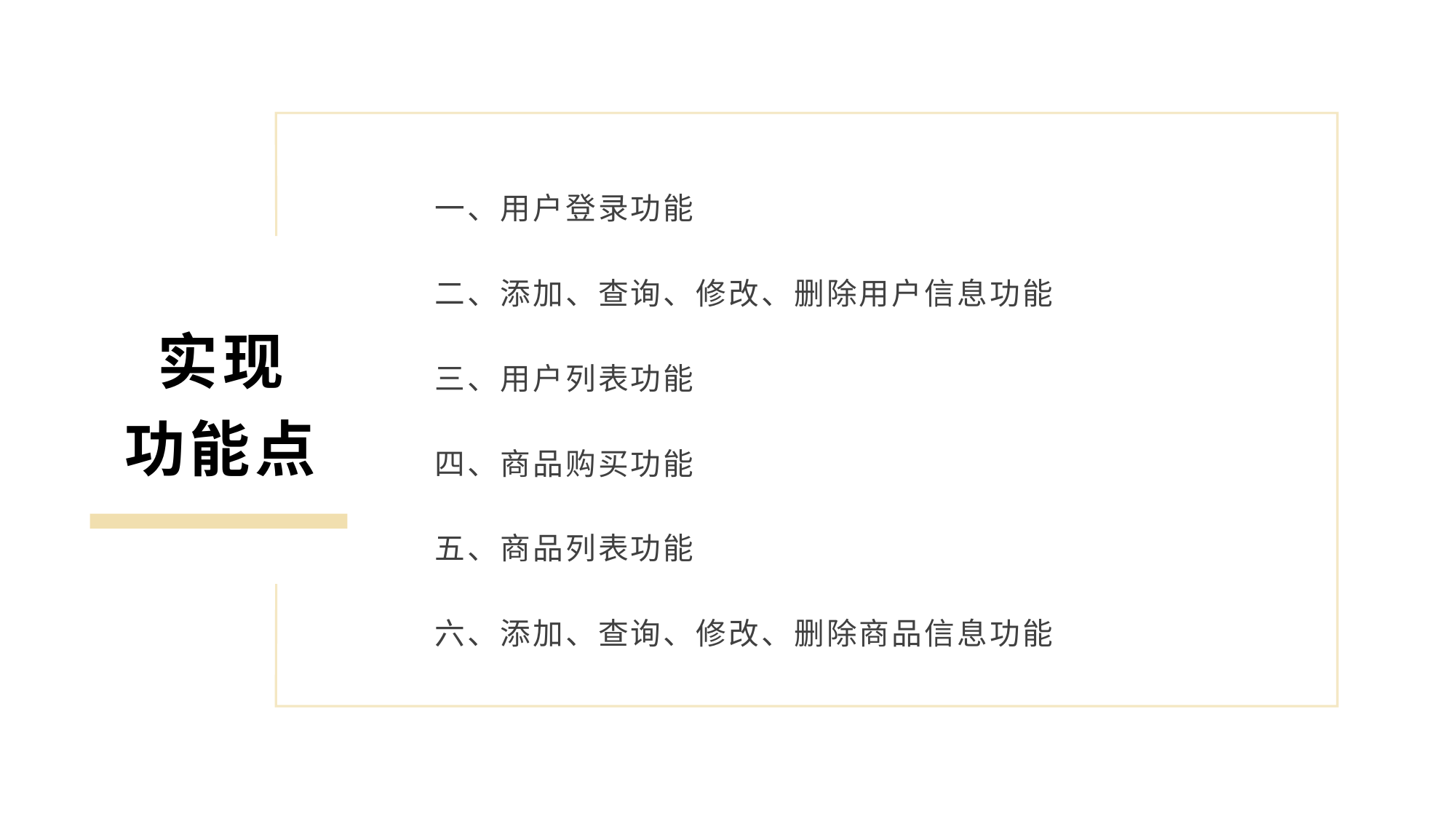

一、用户登录功能
二、添加、查询、修改、删除用户信息功能
三、用户列表功能
四、商品购买功能
五、商品列表功能
六、添加、查询、修改、删除商品信息功能
 实现
功能点